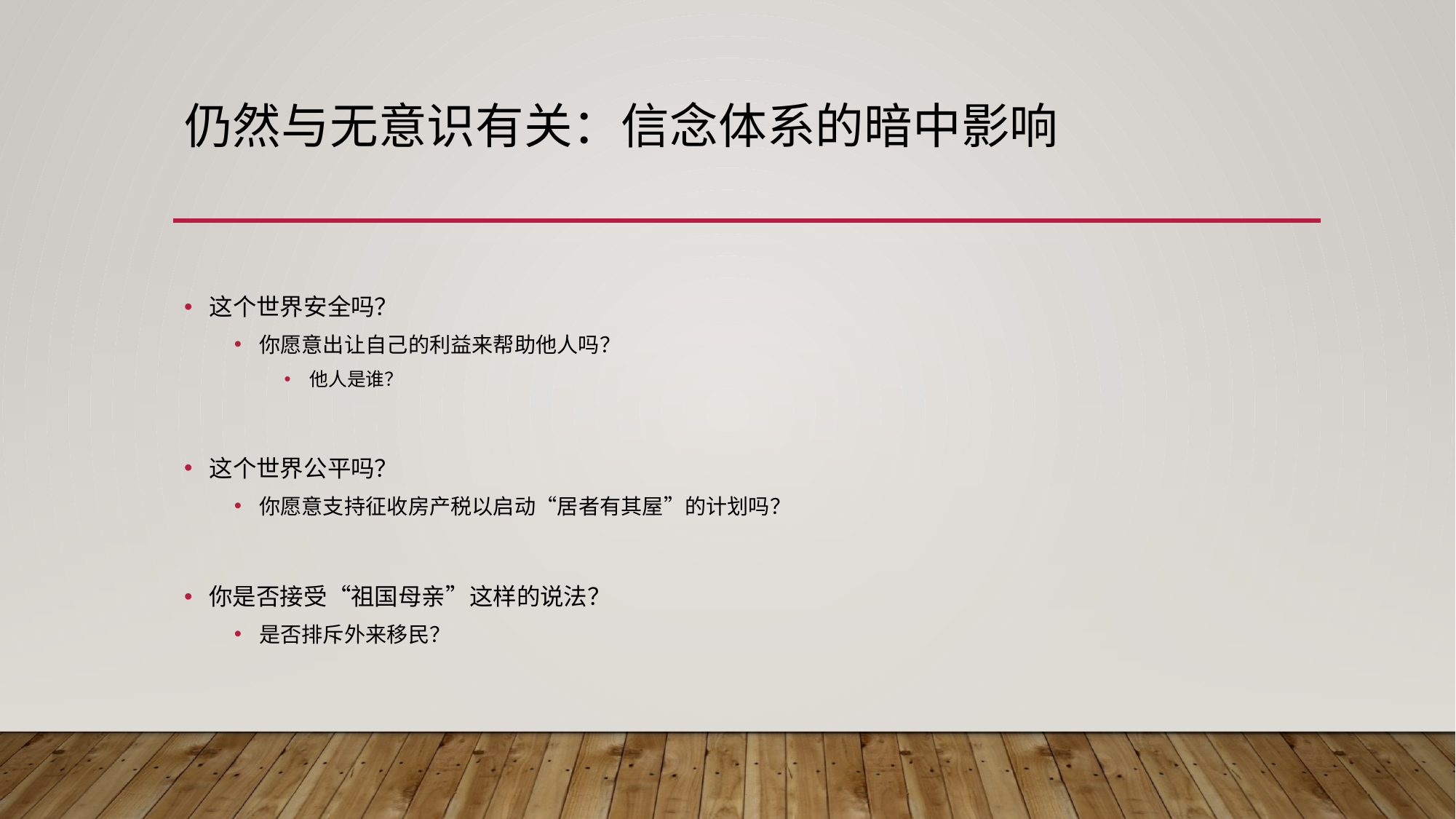

# 仍然与无意识有关：信念体系的暗中影响

这个世界安全吗？
你愿意出让自己的利益来帮助他人吗？
他人是谁？

这个世界公平吗？
你愿意支持征收房产税以启动“居者有其屋”的计划吗？

你是否接受“祖国母亲”这样的说法？
是否排斥外来移民？